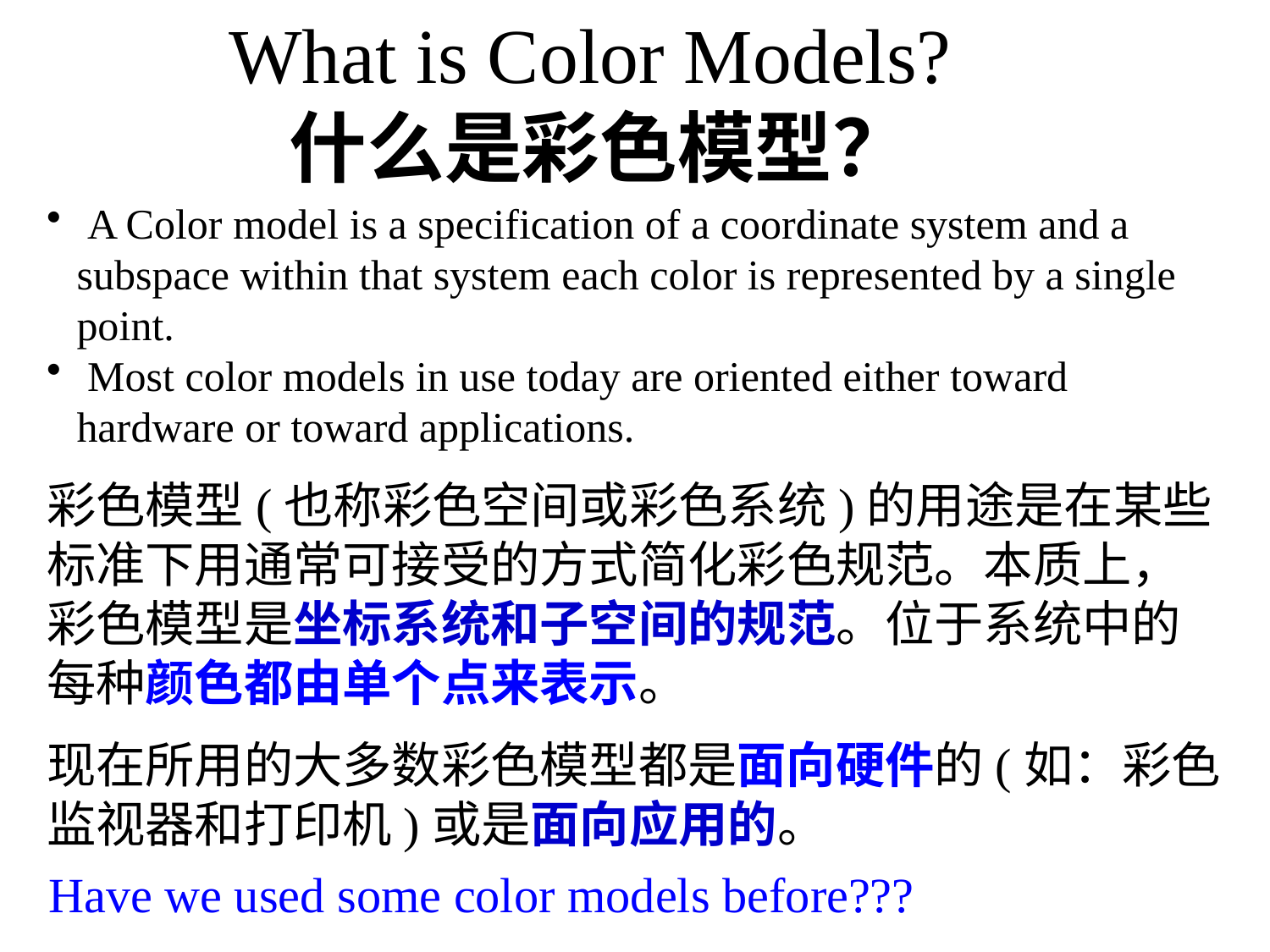

What is Color Models?
 什么是彩色模型？
 A Color model is a specification of a coordinate system and a subspace within that system each color is represented by a single point.
 Most color models in use today are oriented either toward hardware or toward applications.

彩色模型(也称彩色空间或彩色系统)的用途是在某些标准下用通常可接受的方式简化彩色规范。本质上，彩色模型是坐标系统和子空间的规范。位于系统中的每种颜色都由单个点来表示。

现在所用的大多数彩色模型都是面向硬件的(如：彩色监视器和打印机)或是面向应用的。
Have we used some color models before???